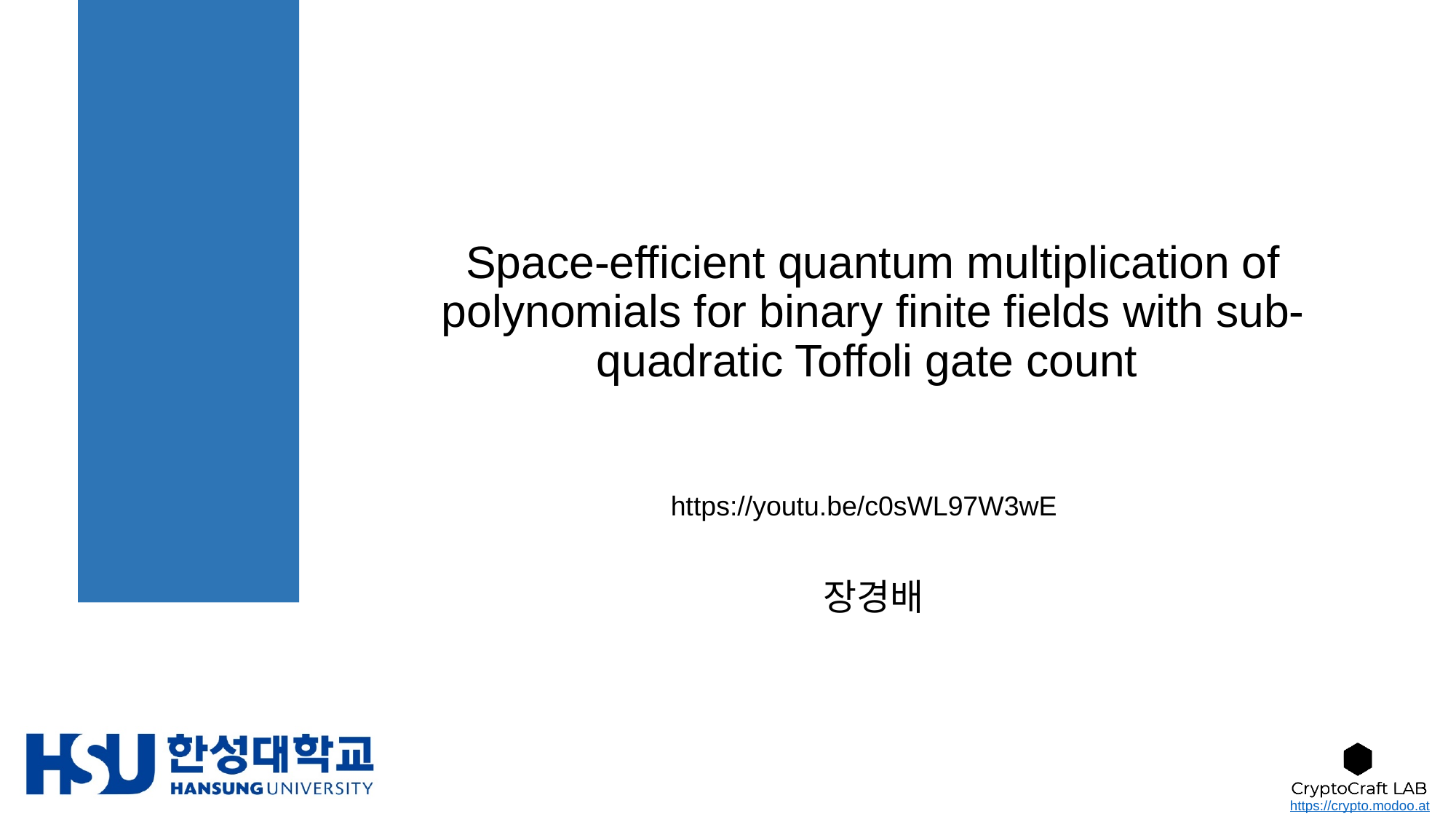

# Space-efficient quantum multiplication of polynomials for binary finite fields with sub-quadratic Toffoli gate count
https://youtu.be/c0sWL97W3wE

장경배